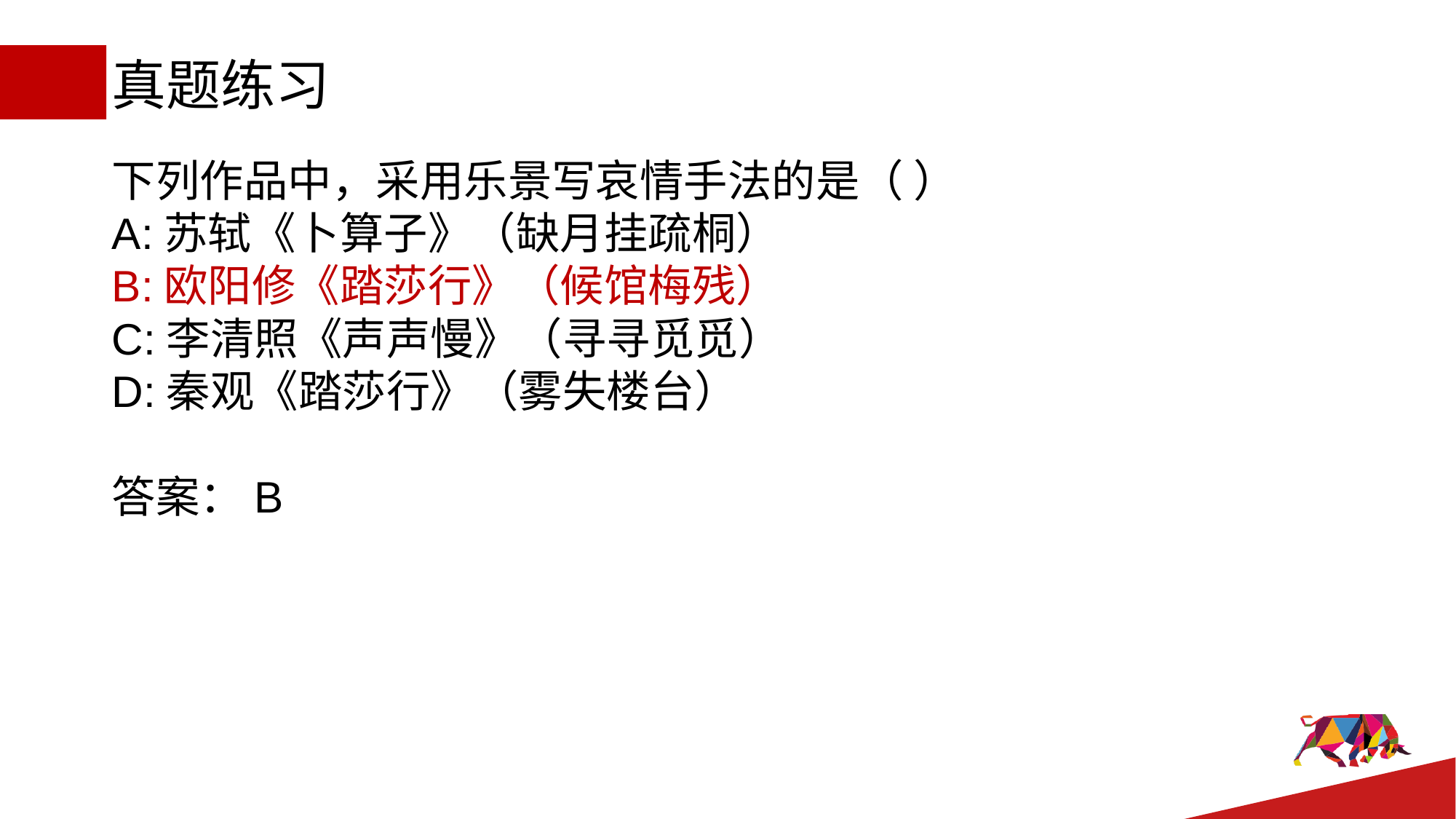

# 真题练习
下列作品中，采用乐景写哀情手法的是（ ）
A:苏轼《卜算子》（缺月挂疏桐）
B:欧阳修《踏莎行》（候馆梅残）
C:李清照《声声慢》（寻寻觅觅）
D:秦观《踏莎行》（雾失楼台）

答案：B